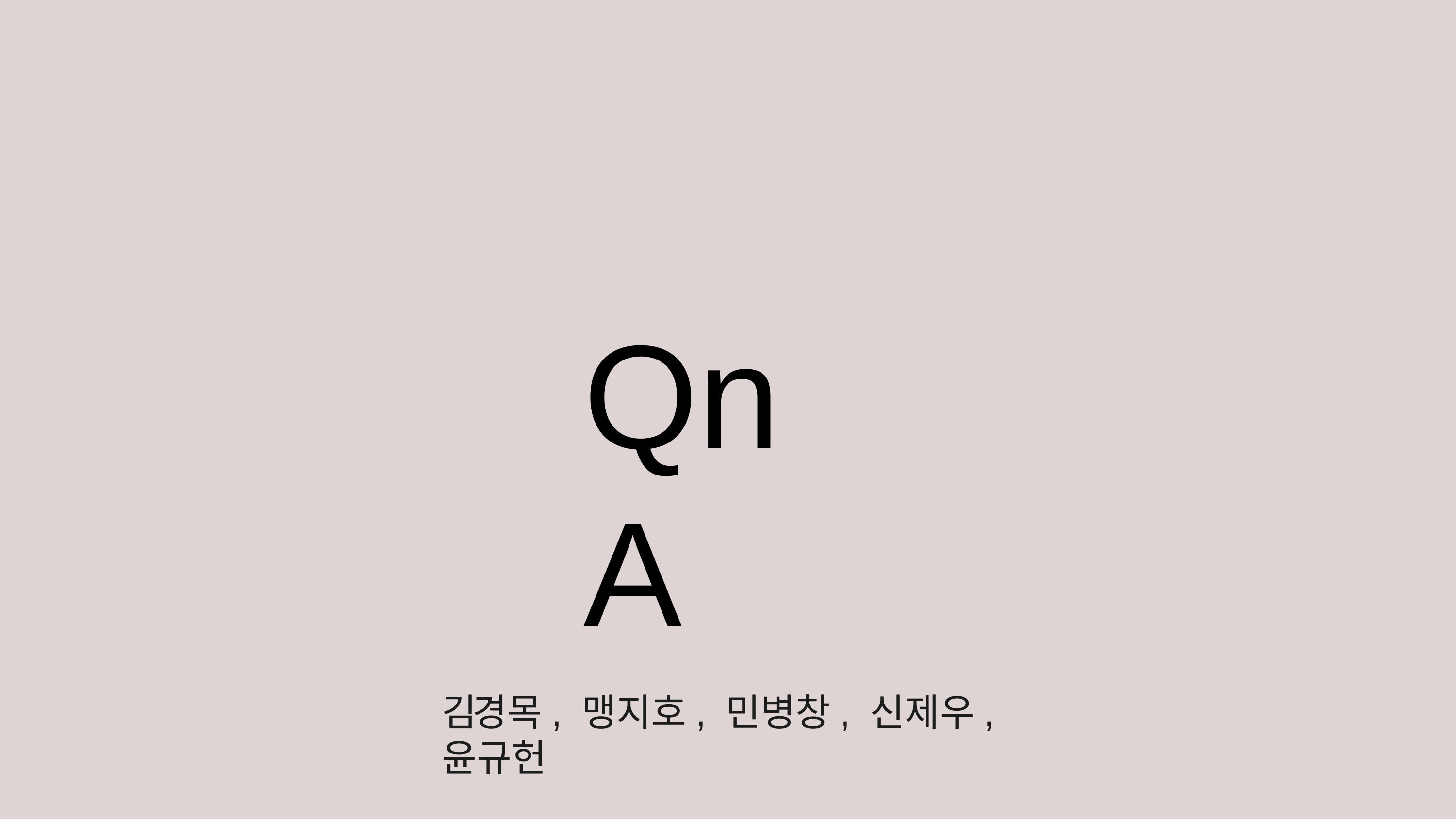

QnA
# 김경목, 맹지호, 민병창, 신제우, 윤규헌